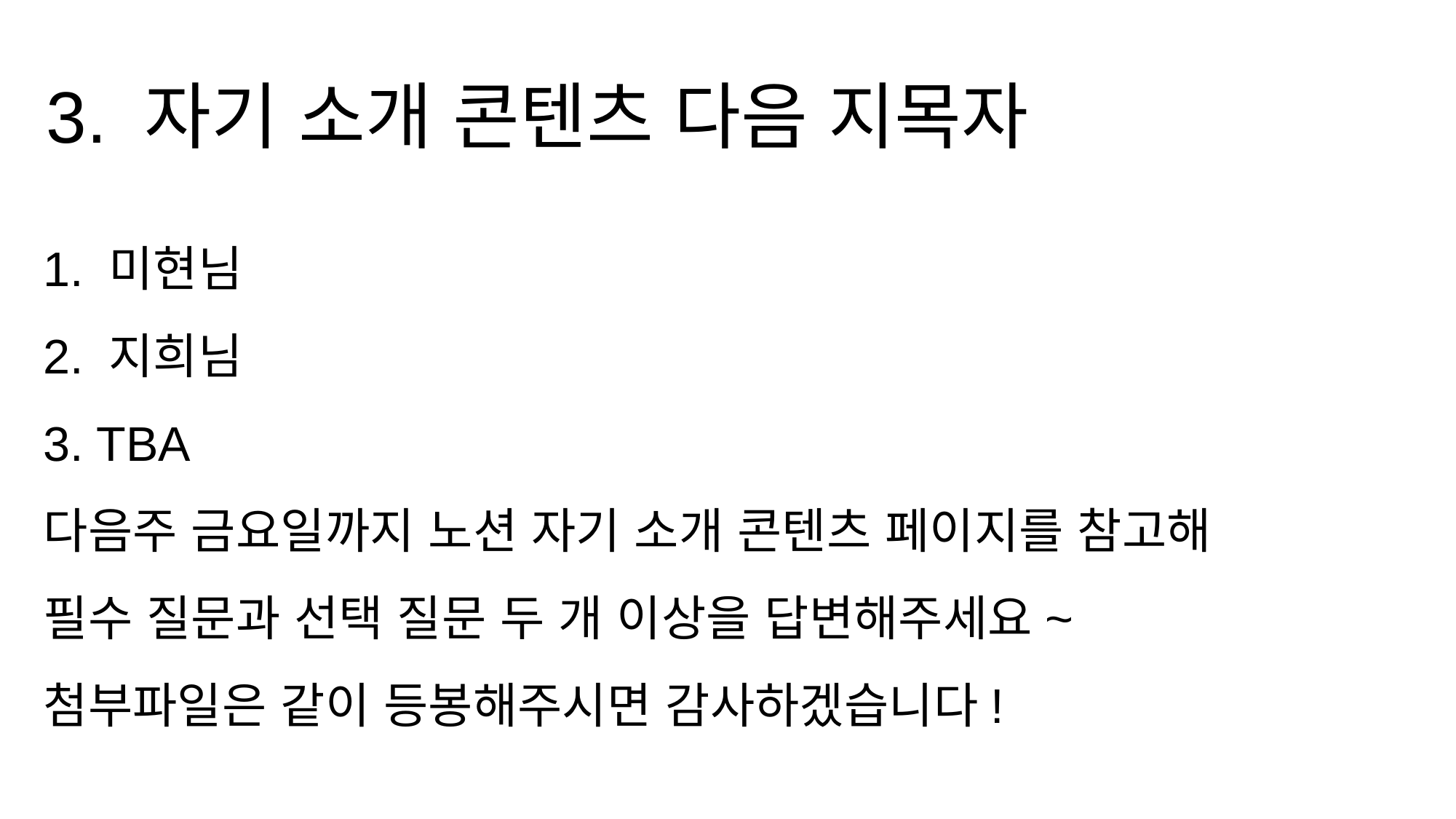

3. 자기 소개 콘텐츠 다음 지목자
1. 미현님
2. 지희님
3. TBA
다음주 금요일까지 노션 자기 소개 콘텐츠 페이지를 참고해
필수 질문과 선택 질문 두 개 이상을 답변해주세요~
첨부파일은 같이 등봉해주시면 감사하겠습니다!